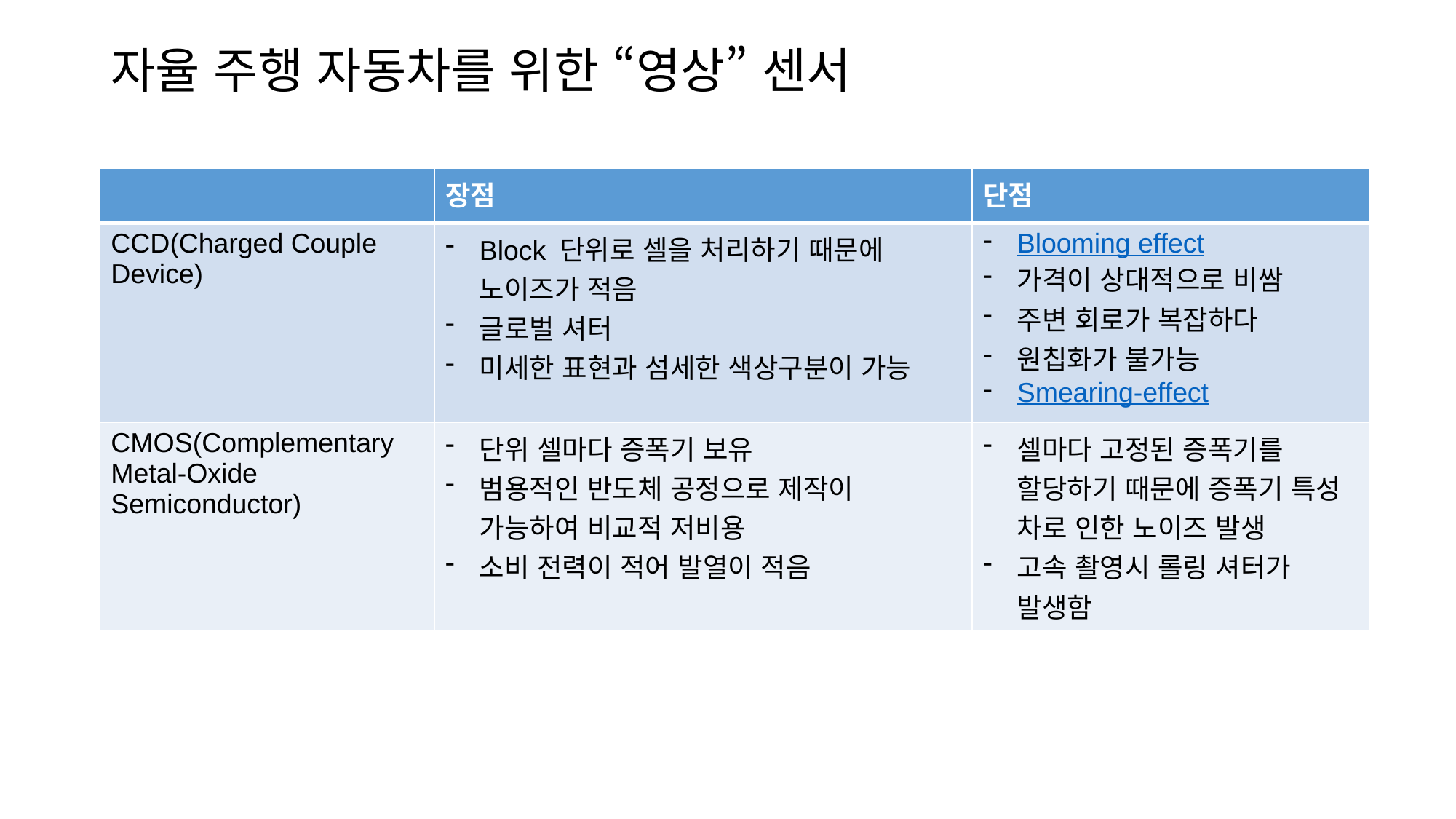

# 자율 주행 자동차를 위한 “영상” 센서
|  | 장점 | 단점 |
| --- | --- | --- |
| CCD(Charged Couple Device) | Block 단위로 셀을 처리하기 때문에 노이즈가 적음 글로벌 셔터 미세한 표현과 섬세한 색상구분이 가능 | Blooming effect 가격이 상대적으로 비쌈 주변 회로가 복잡하다 원칩화가 불가능 Smearing-effect |
| CMOS(Complementary Metal-Oxide Semiconductor) | 단위 셀마다 증폭기 보유 범용적인 반도체 공정으로 제작이 가능하여 비교적 저비용 소비 전력이 적어 발열이 적음 | 셀마다 고정된 증폭기를 할당하기 때문에 증폭기 특성 차로 인한 노이즈 발생 고속 촬영시 롤링 셔터가 발생함 |